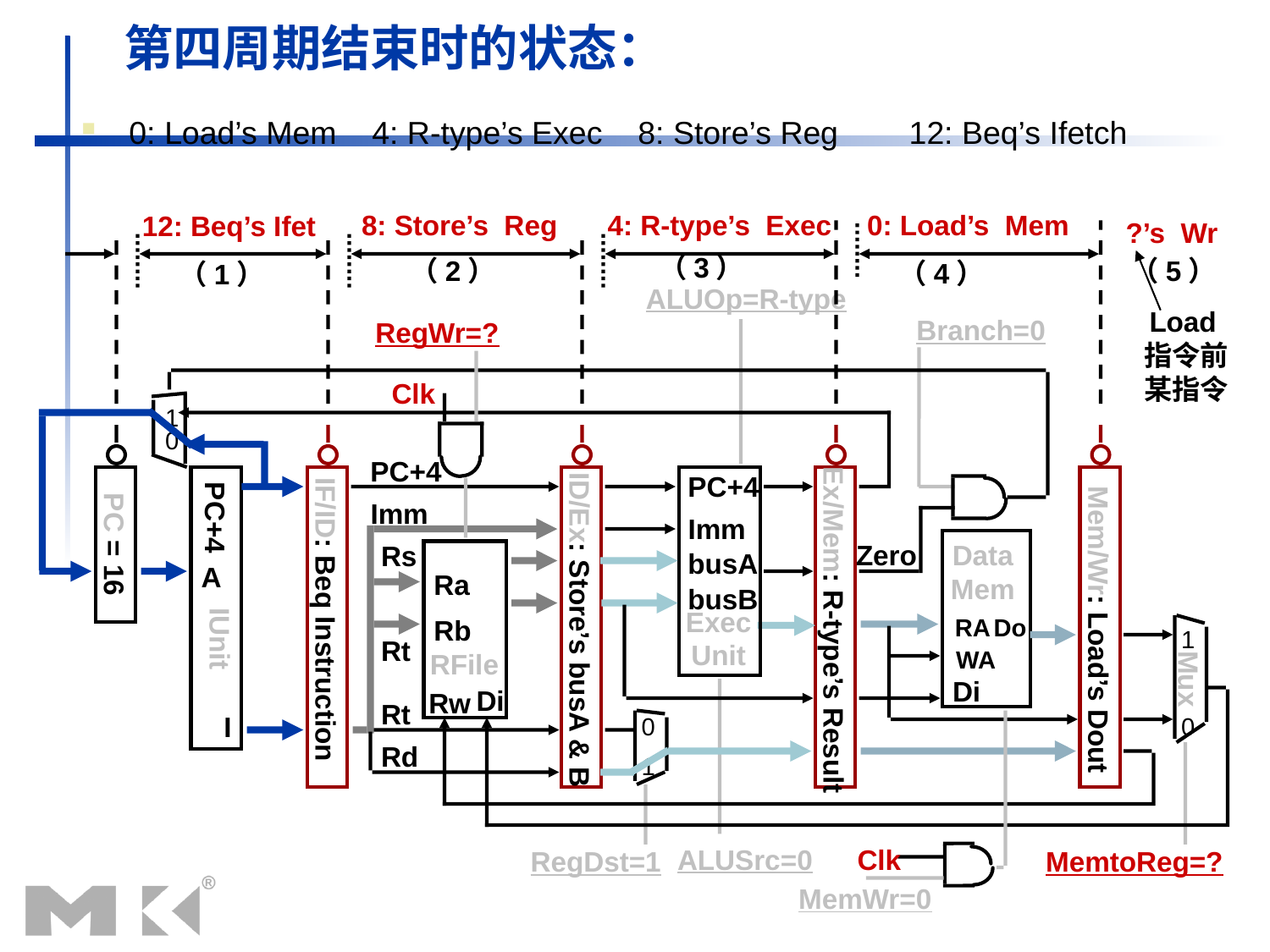

# 第四周期结束时的状态：
0: Load’s Mem    4: R-type’s Exec    8: Store’s Reg        12: Beq’s Ifetch
8: Store’s  Reg
4: R-type’s  Exec
0: Load’s  Mem
12: Beq’s Ifet
 ?’s  Wr

（3）
（2）
（5）
（4）
（1）

Load指令前某指令

ALUOp=R-type
Branch=0
RegWr=?

Clk

1

0

PC+4
PC+4

Imm
PC+4

Imm

PC = 16

Zero
Data
Mem
Rs
busA

A

Ra

busB
IF/ID: Beq Instruction
Exec
Unit

RA
Do
Rb
Mem/Wr: Load’s Dout
ID/Ex: Store’s busA & B
Ex/Mem: R-type’s Result

1

Mux
0

IUnit

Rt

WA
RFile

Di
Di

Rw

Rt

I
0

Rd

1

ALUSrc=0
Clk
RegDst=1
MemtoReg=?

MemWr=0